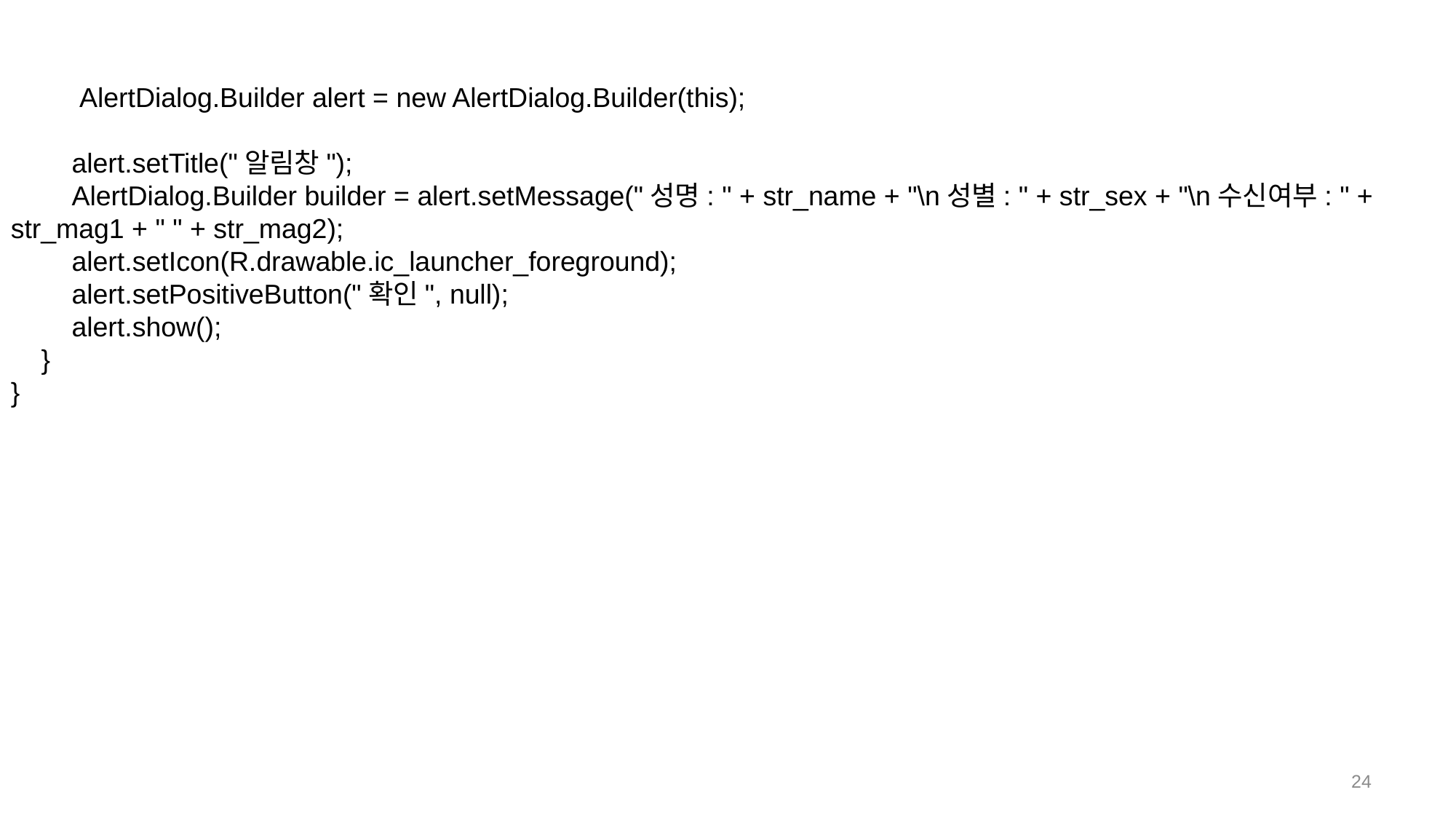

AlertDialog.Builder alert = new AlertDialog.Builder(this);

        alert.setTitle("알림창");
        AlertDialog.Builder builder = alert.setMessage("성명: " + str_name + "\n성별: " + str_sex + "\n수신여부: " + str_mag1 + " " + str_mag2);
        alert.setIcon(R.drawable.ic_launcher_foreground);
        alert.setPositiveButton("확인", null);
        alert.show();
    }
}
24